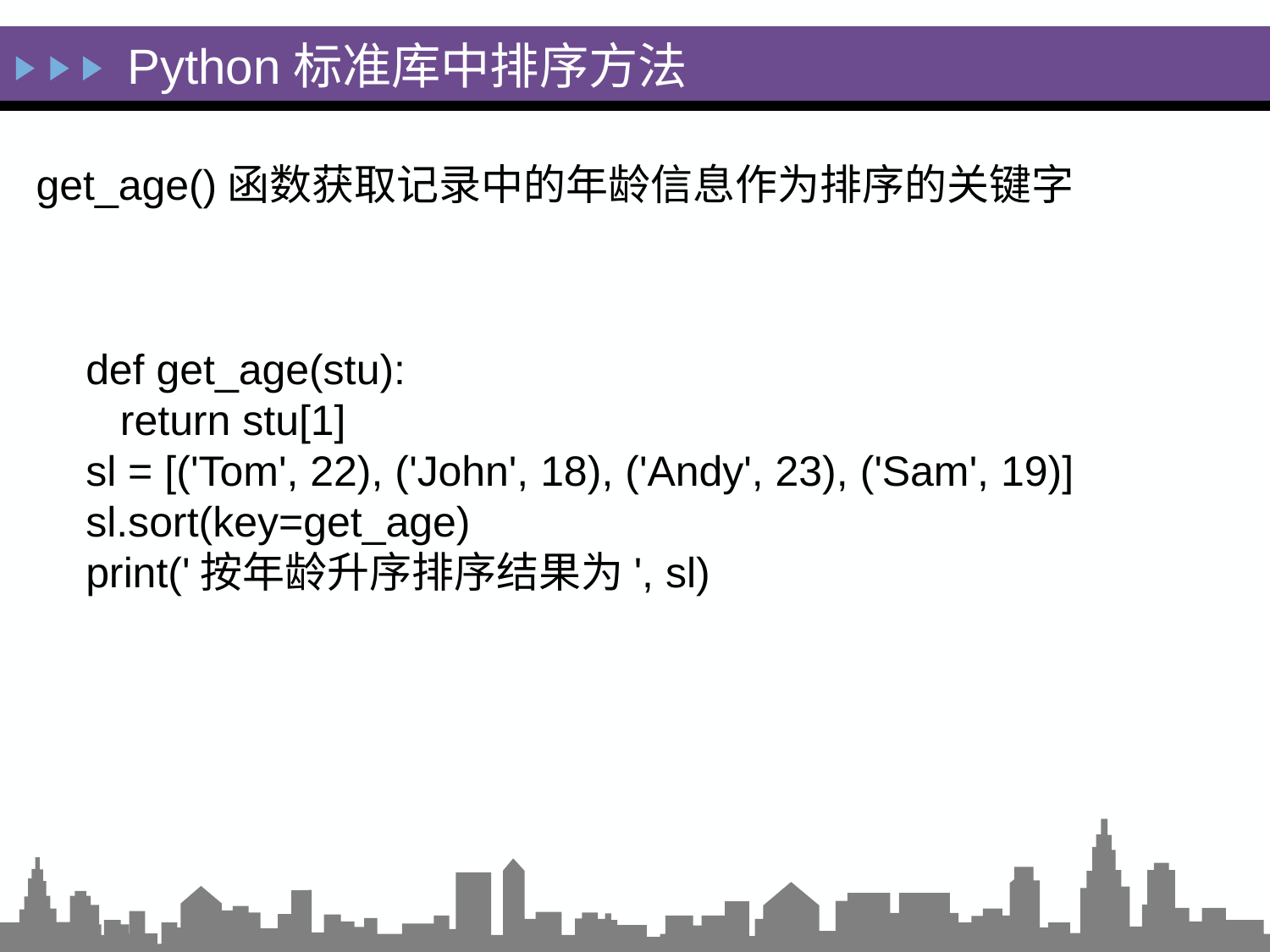

Python标准库中排序方法
get_age()函数获取记录中的年龄信息作为排序的关键字
def get_age(stu):
   return stu[1]
sl = [('Tom', 22), ('John', 18), ('Andy', 23), ('Sam', 19)]
sl.sort(key=get_age)
print('按年龄升序排序结果为', sl)